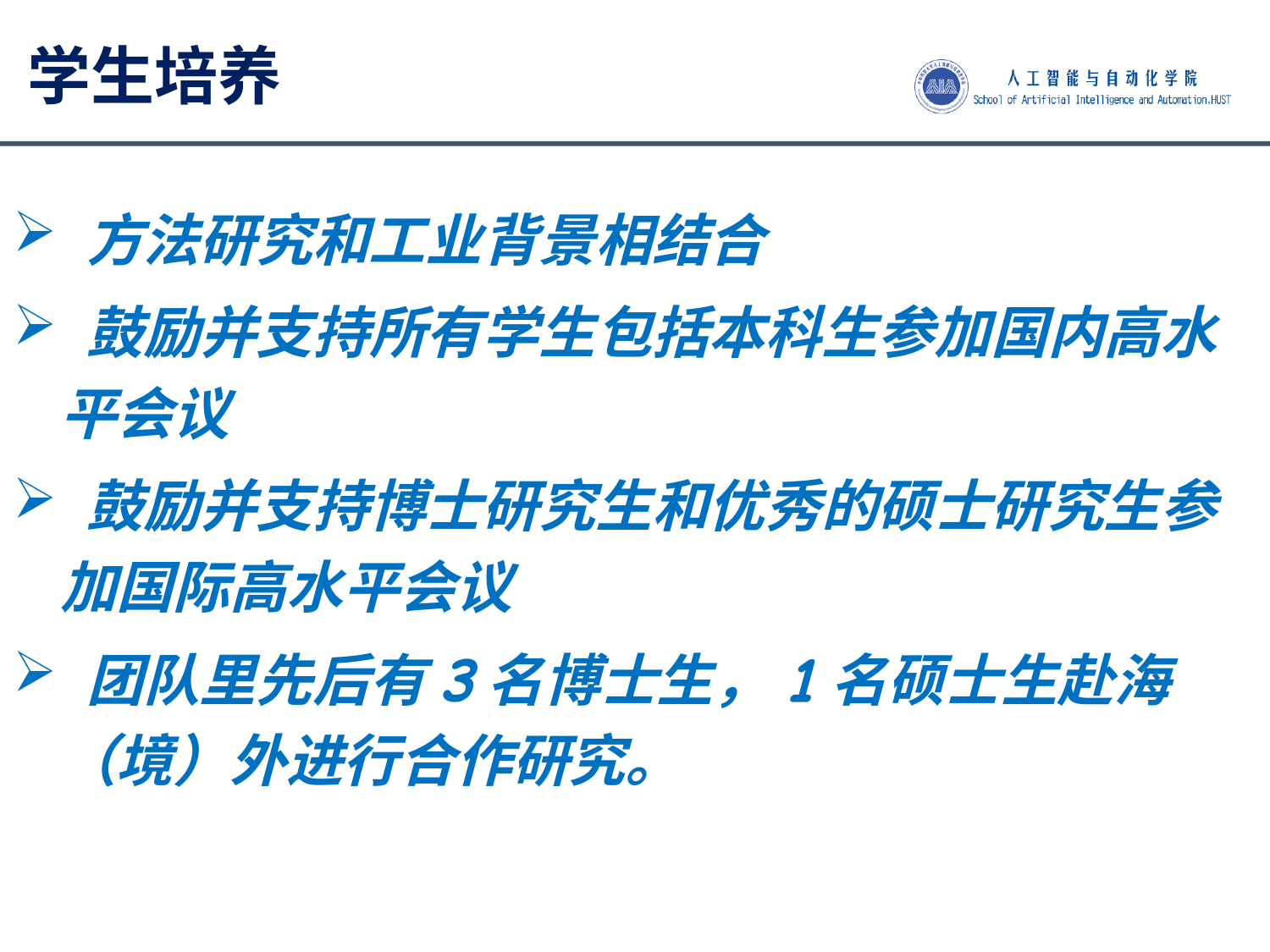

学生培养
 方法研究和工业背景相结合
 鼓励并支持所有学生包括本科生参加国内高水平会议
 鼓励并支持博士研究生和优秀的硕士研究生参加国际高水平会议
 团队里先后有3名博士生，1名硕士生赴海（境）外进行合作研究。